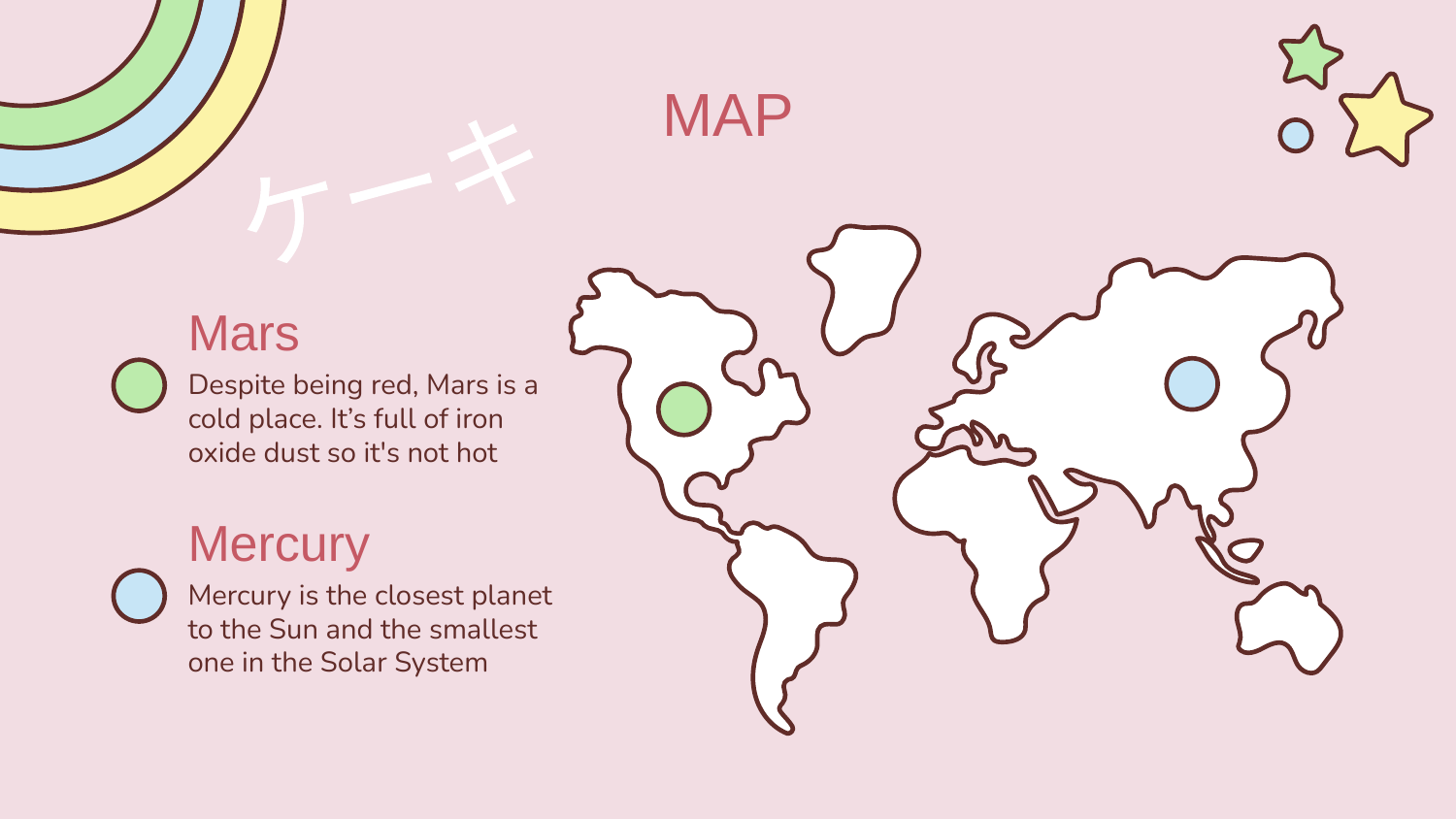

# MAP
ケーキ

Mars

Despite being red, Mars is a cold place. It’s full of iron oxide dust so it's not hot

Mercury

Mercury is the closest planet to the Sun and the smallest one in the Solar System